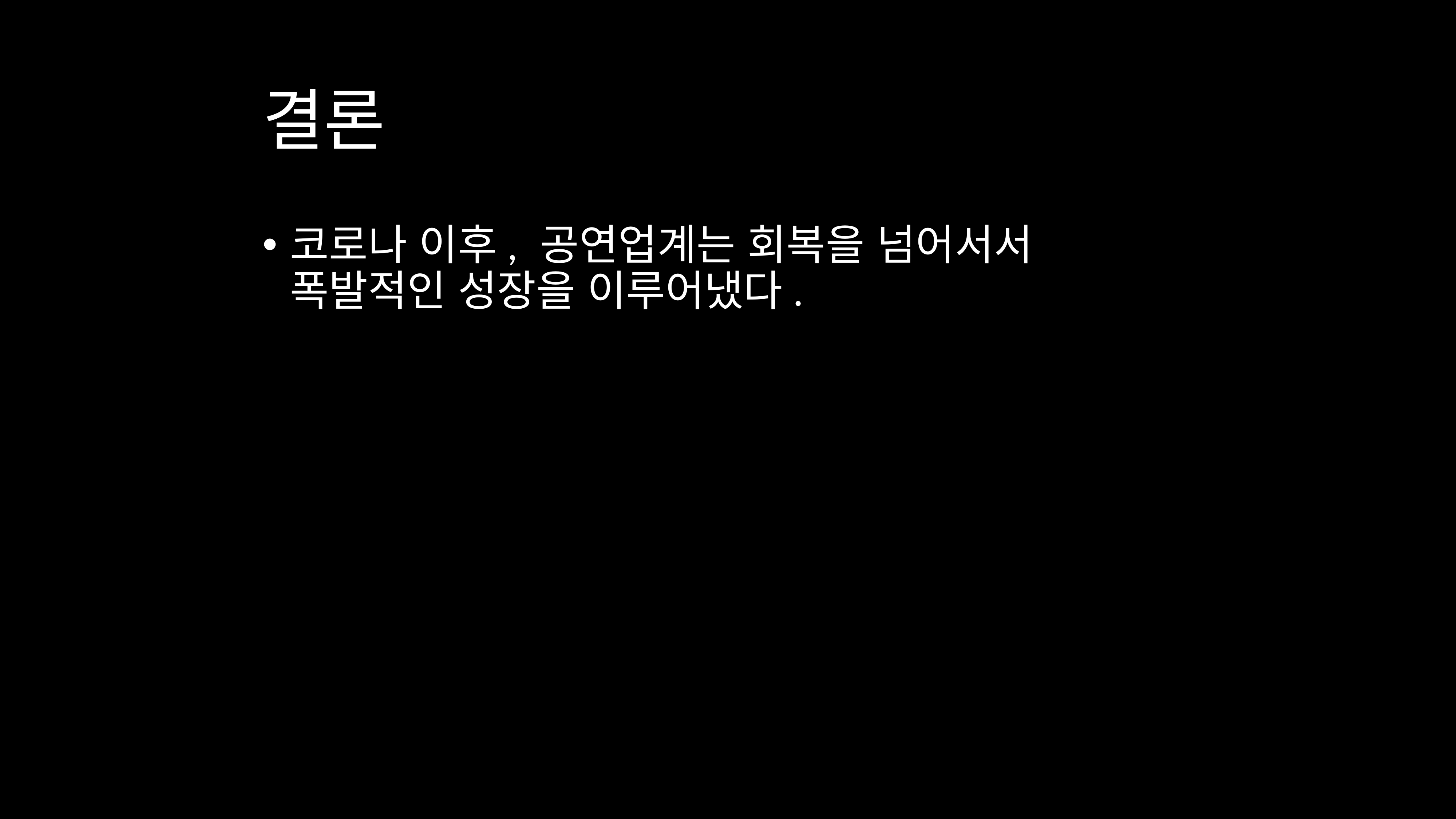

# 결론
코로나 이후, 공연업계는 회복을 넘어서서 폭발적인 성장을 이루어냈다.